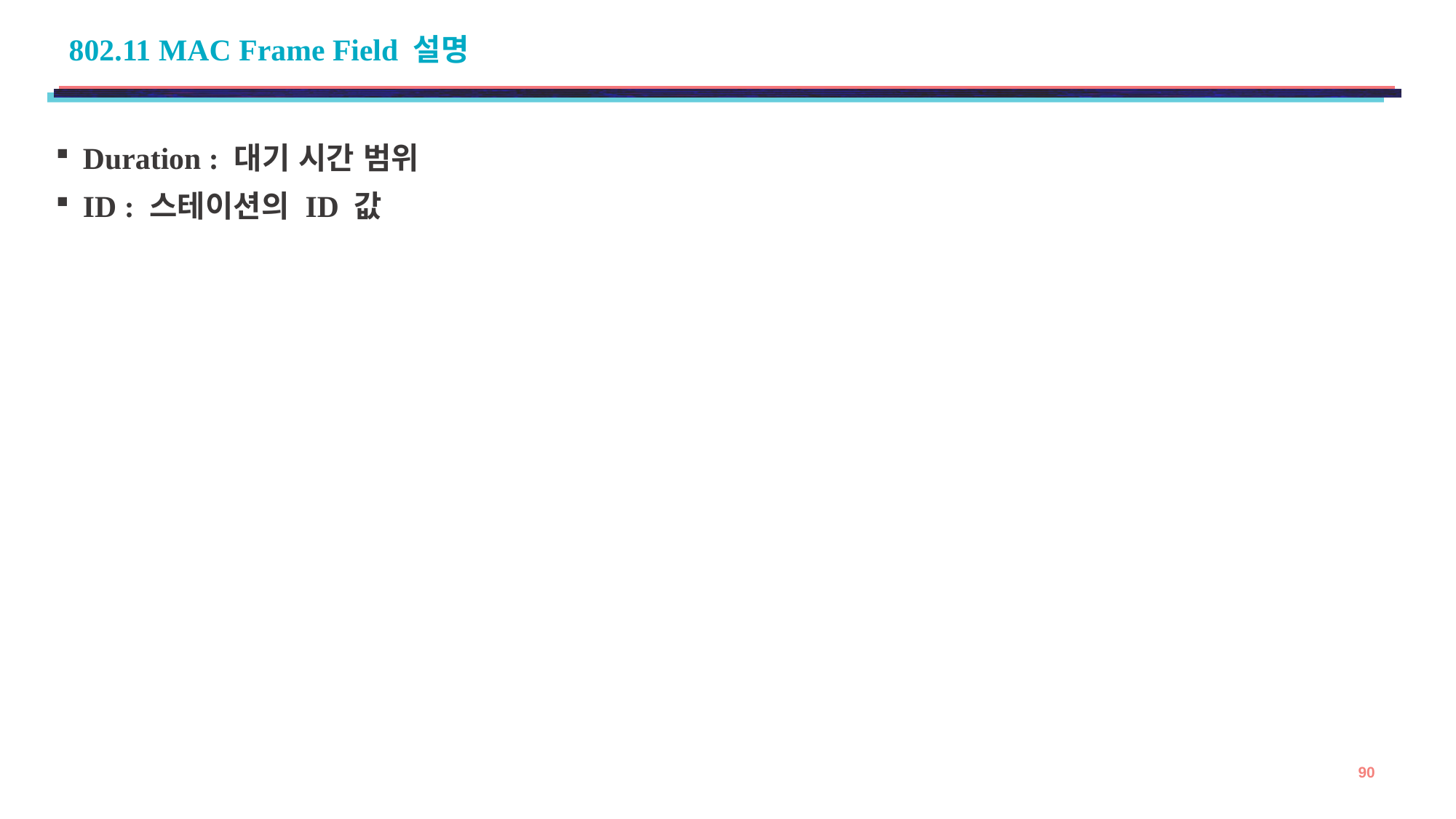

# 802.11 MAC Frame Field 설명
Duration : 대기 시간 범위
ID : 스테이션의 ID 값